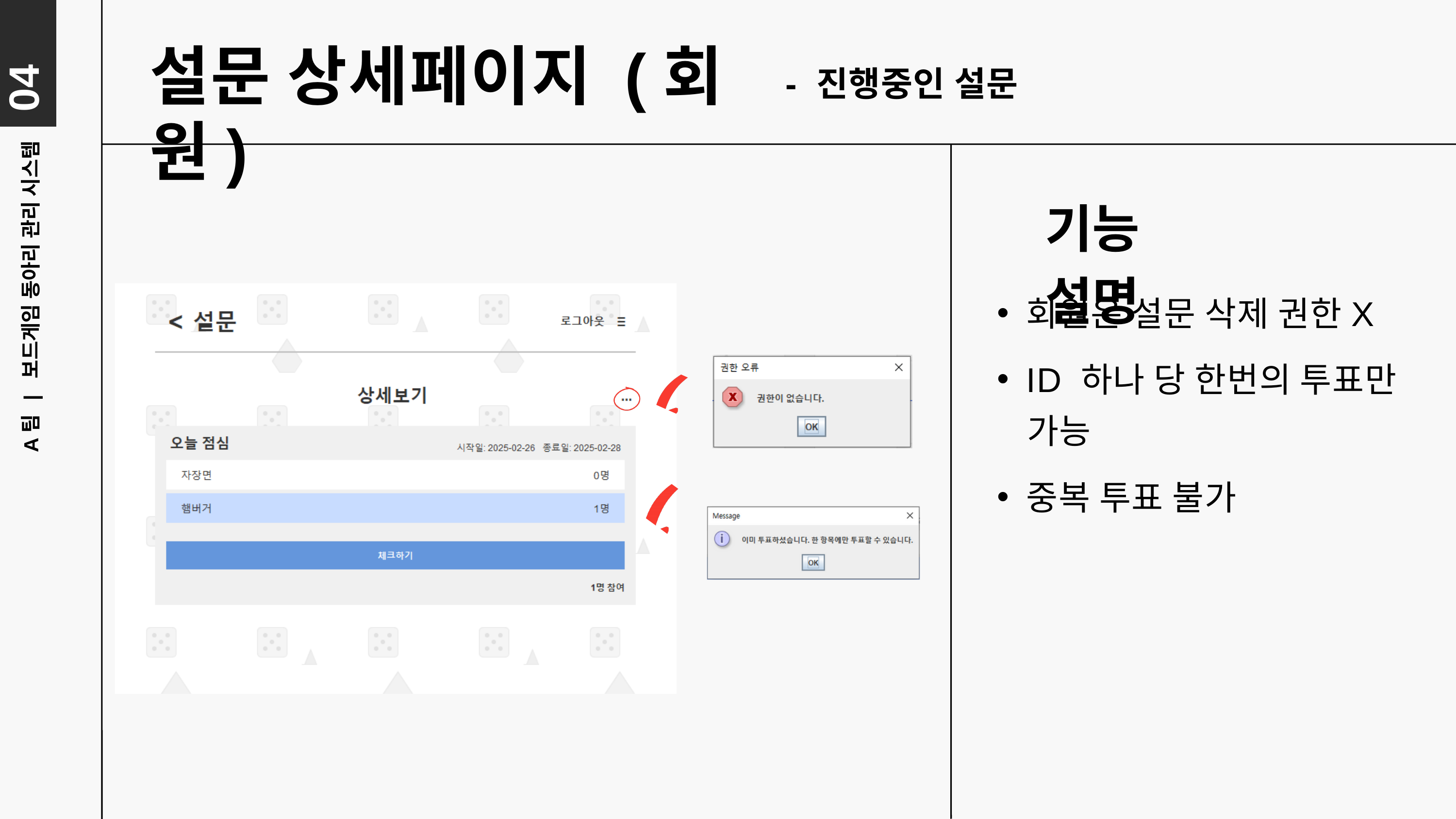

04

설문 상세페이지 (회원)
- 진행중인 설문

기능 설명
회원은 설문 삭제 권한X
A팀  |  보드게임 동아리 관리 시스템

ID 하나 당 한번의 투표만
      가능

중복 투표 불가